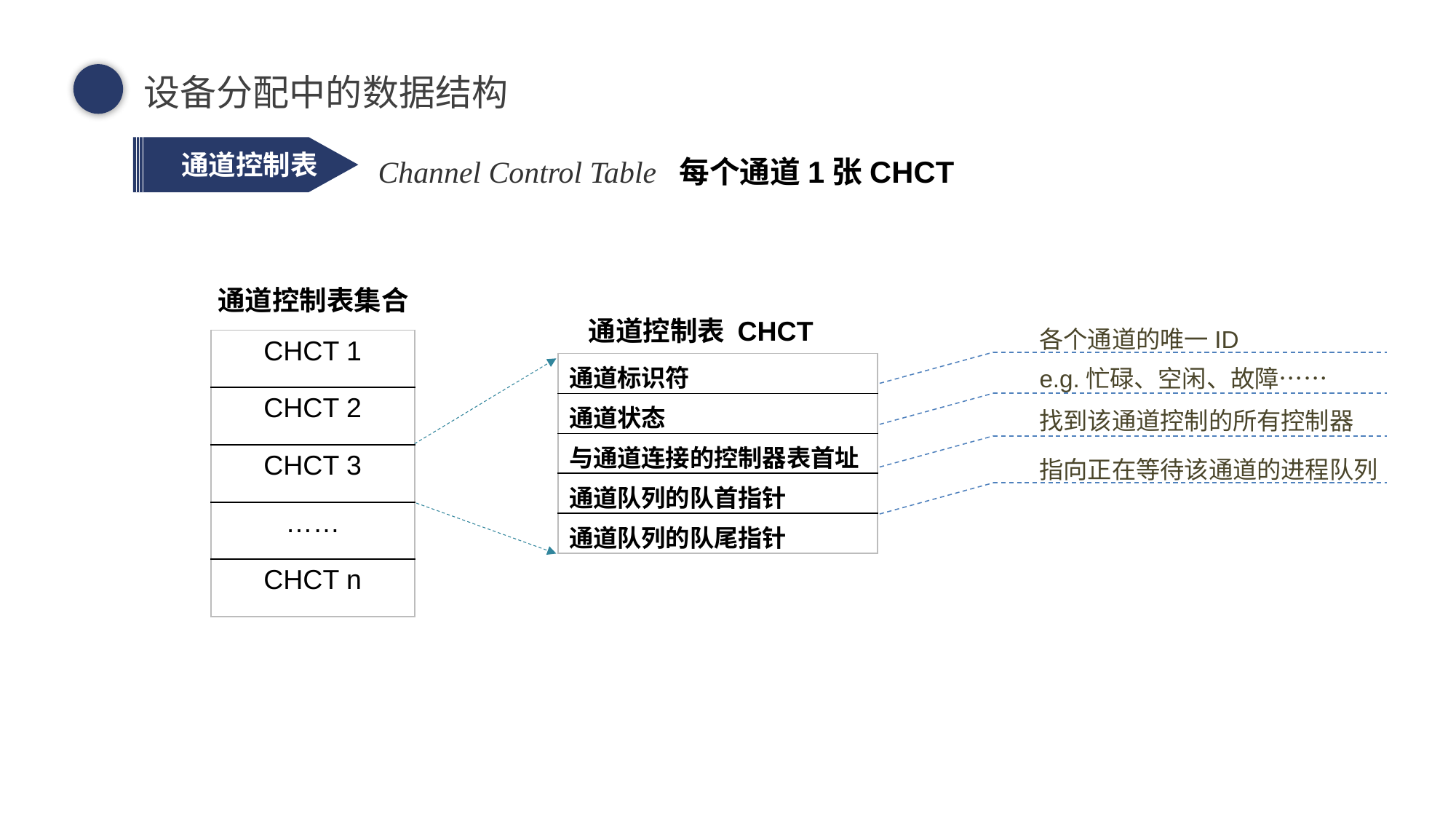

设备分配中的数据结构

通道控制表
Channel Control Table  每个通道1张CHCT
通道控制表集合
通道控制表 CHCT
各个通道的唯一ID
| CHCT 1 |
| --- |
| CHCT 2 |
| CHCT 3 |
| …… |
| CHCT n |
| 通道标识符 |
| --- |
| 通道状态 |
| 与通道连接的控制器表首址 |
| 通道队列的队首指针 |
| 通道队列的队尾指针 |
e.g.忙碌、空闲、故障……
找到该通道控制的所有控制器
指向正在等待该通道的进程队列